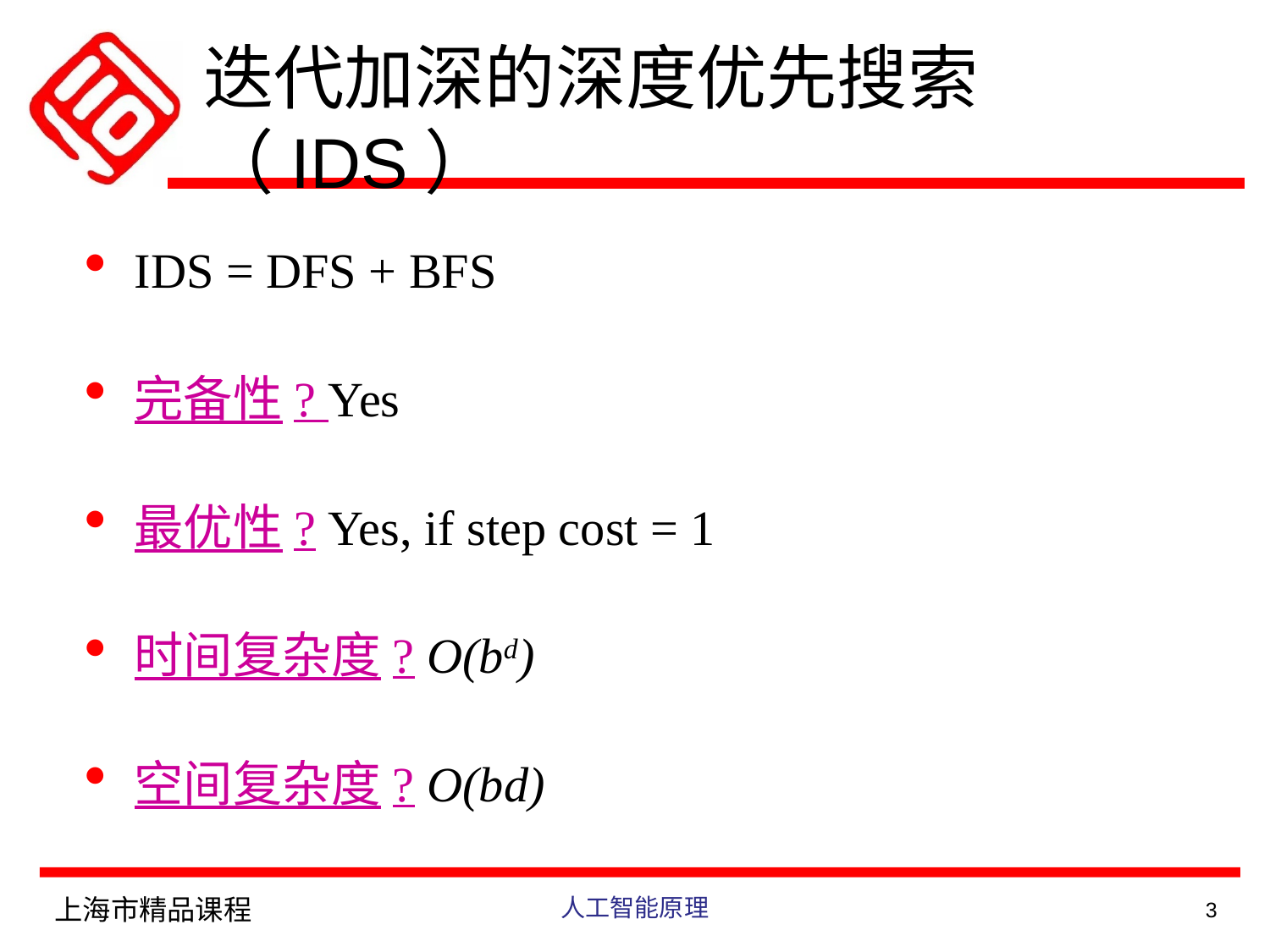

# 迭代加深的深度优先搜索（IDS）
IDS = DFS + BFS
完备性? Yes
最优性? Yes, if step cost = 1
时间复杂度? O(bd)
空间复杂度? O(bd)
上海市精品课程
人工智能原理
3